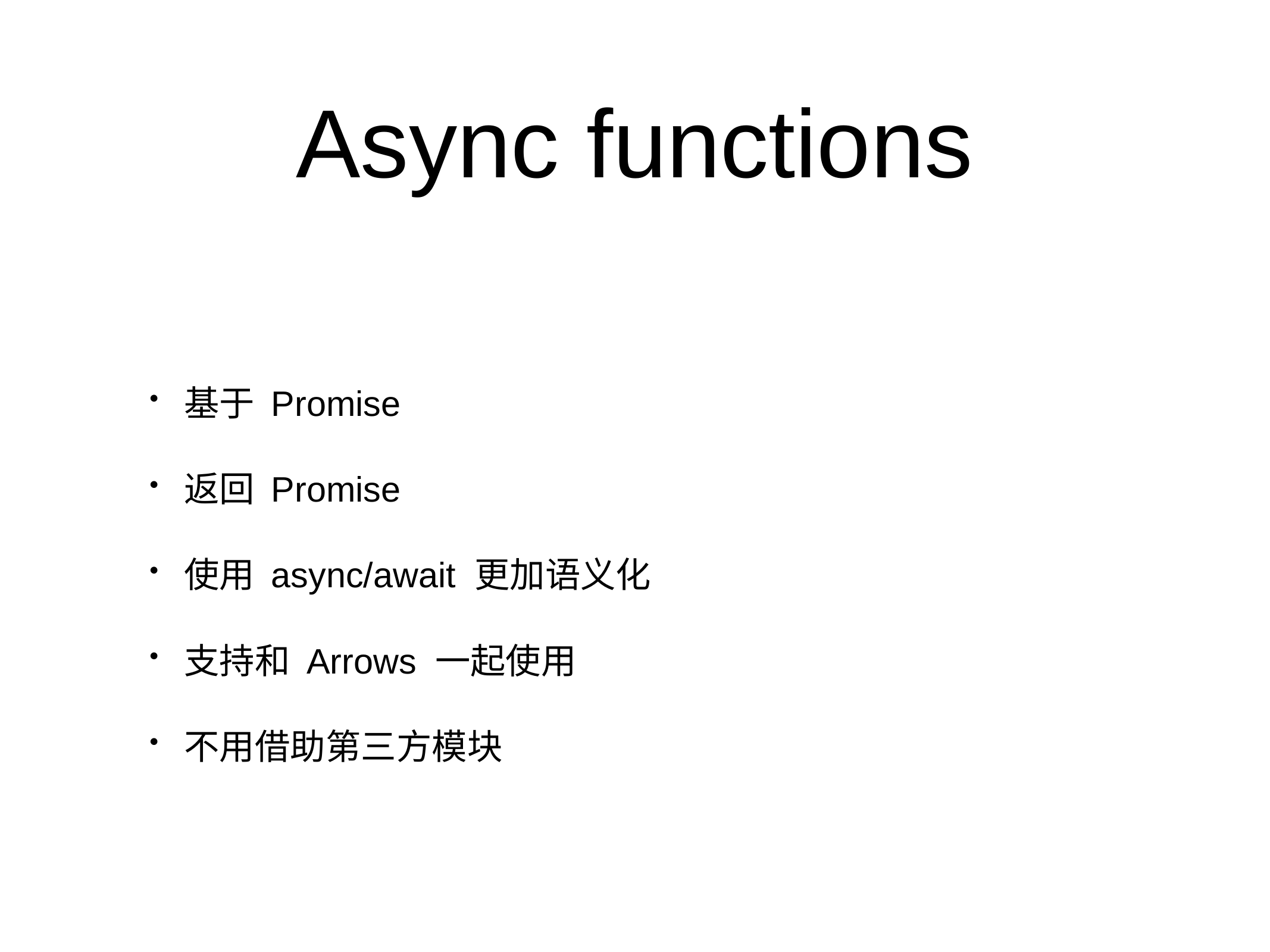

# Async functions
基于 Promise
返回 Promise
使用 async/await 更加语义化
支持和 Arrows 一起使用
不用借助第三方模块